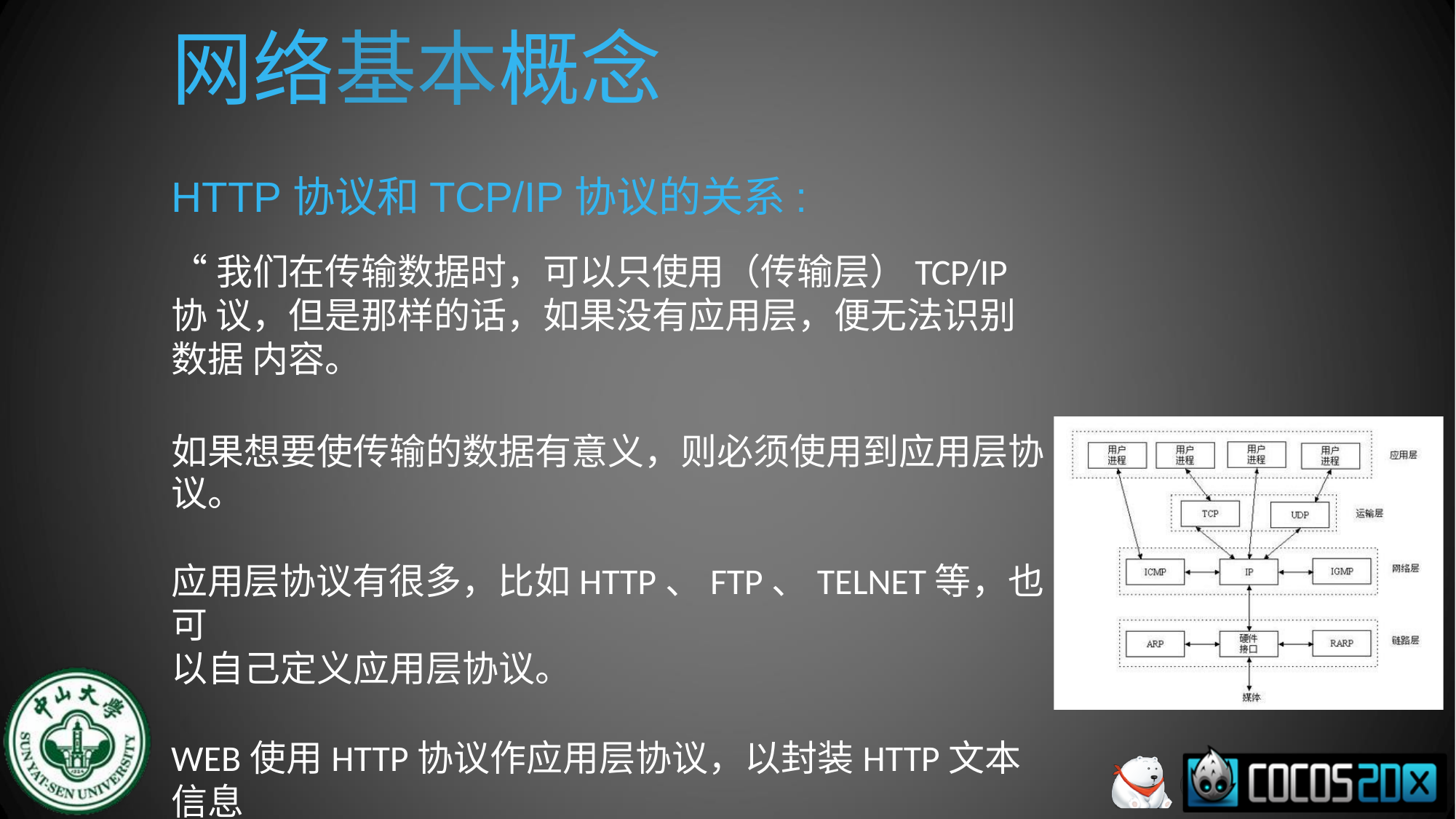

# 网络基本概念
HTTP协议和TCP/IP协议的关系:
“我们在传输数据时，可以只使用（传输层）TCP/IP协 议，但是那样的话，如果没有应用层，便无法识别数据 内容。

如果想要使传输的数据有意义，则必须使用到应用层协 议。

应用层协议有很多，比如HTTP、FTP、TELNET等，也可
以自己定义应用层协议。

WEB使用HTTP协议作应用层协议，以封装HTTP文本信息
，然后使用TCP/IP做传输层协议将它发到网络上。”